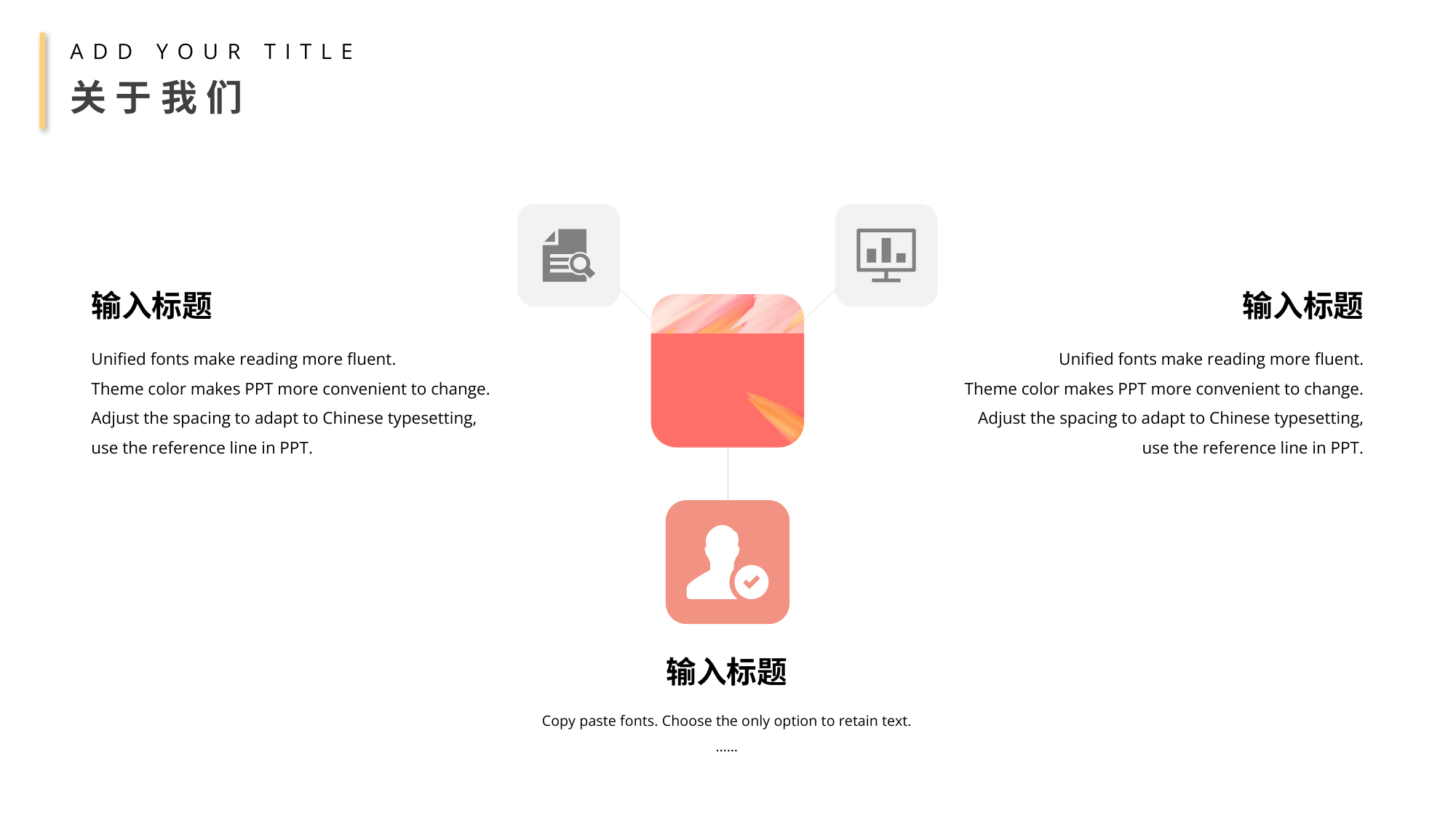

ADD YOUR TITLE
关于我们

输入标题
Unified fonts make reading more fluent.
Theme color makes PPT more convenient to change.
Adjust the spacing to adapt to Chinese typesetting, use the reference line in PPT.
输入标题
Unified fonts make reading more fluent.
Theme color makes PPT more convenient to change.
Adjust the spacing to adapt to Chinese typesetting, use the reference line in PPT.

输入标题
Copy paste fonts. Choose the only option to retain text.
……